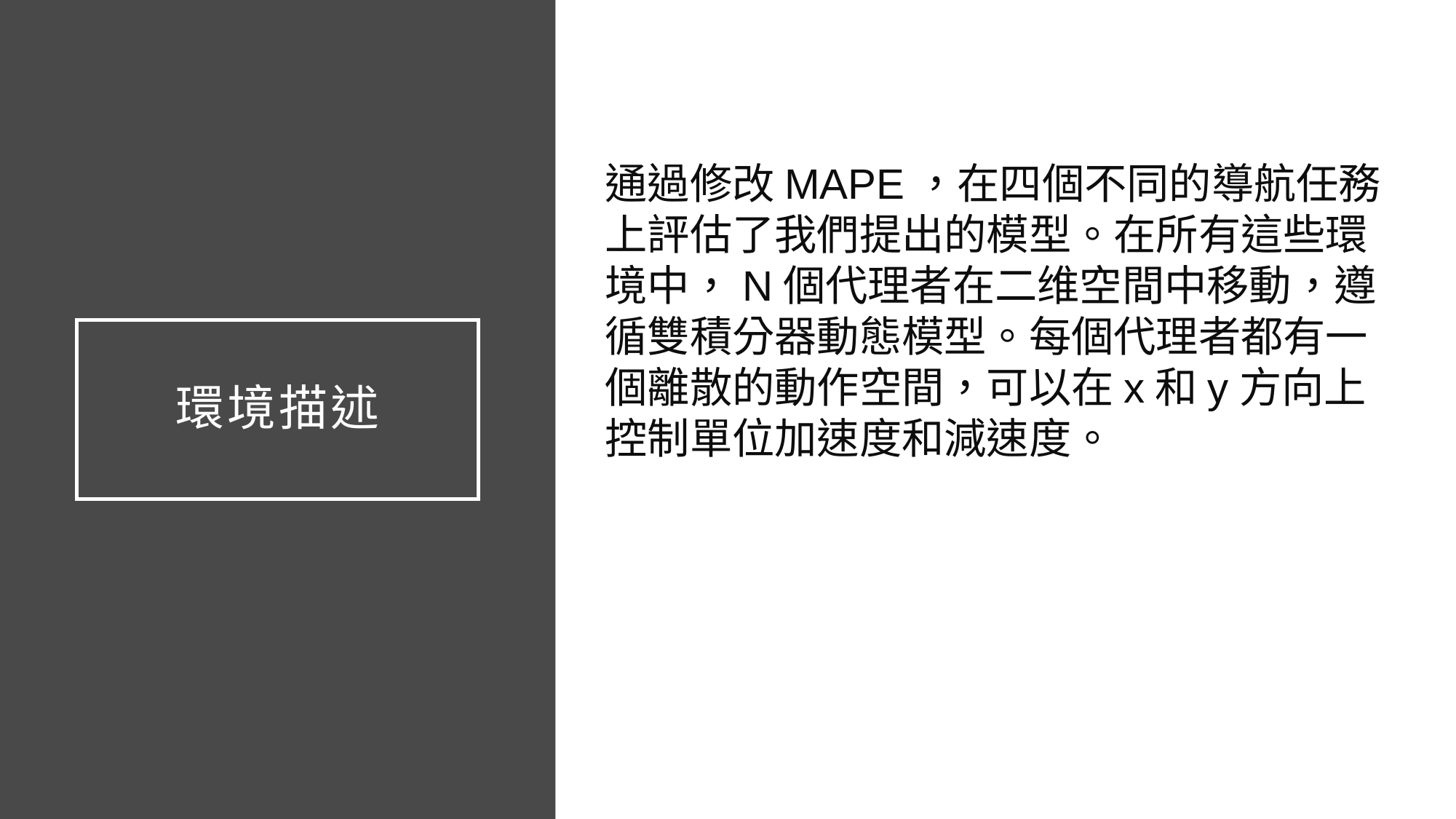

通過修改MAPE，在四個不同的導航任務上評估了我們提出的模型。在所有這些環境中，N個代理者在二维空間中移動，遵循雙積分器動態模型。每個代理者都有一個離散的動作空間，可以在x和y方向上控制單位加速度和減速度。
# 環境描述